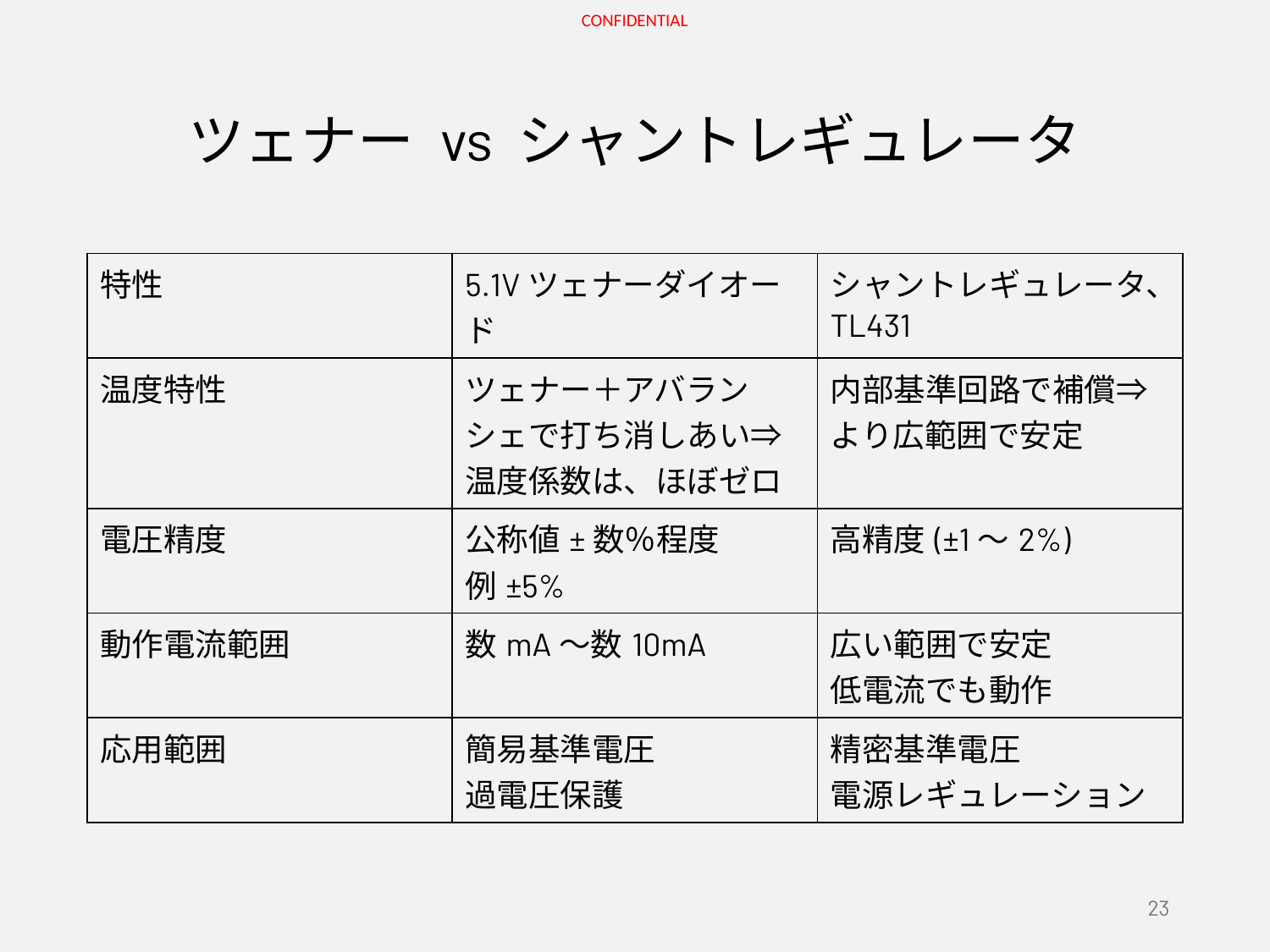

# ツェナー vs シャントレギュレータ
| 特性 | 5.1Vツェナーダイオード | シャントレギュレータ、TL431 |
| --- | --- | --- |
| 温度特性 | ツェナー＋アバランシェで打ち消しあい⇒温度係数は、ほぼゼロ | 内部基準回路で補償⇒より広範囲で安定 |
| 電圧精度 | 公称値±数％程度 例±5% | 高精度(±1～2%) |
| 動作電流範囲 | 数mA～数10mA | 広い範囲で安定 低電流でも動作 |
| 応用範囲 | 簡易基準電圧 過電圧保護 | 精密基準電圧 電源レギュレーション |
23